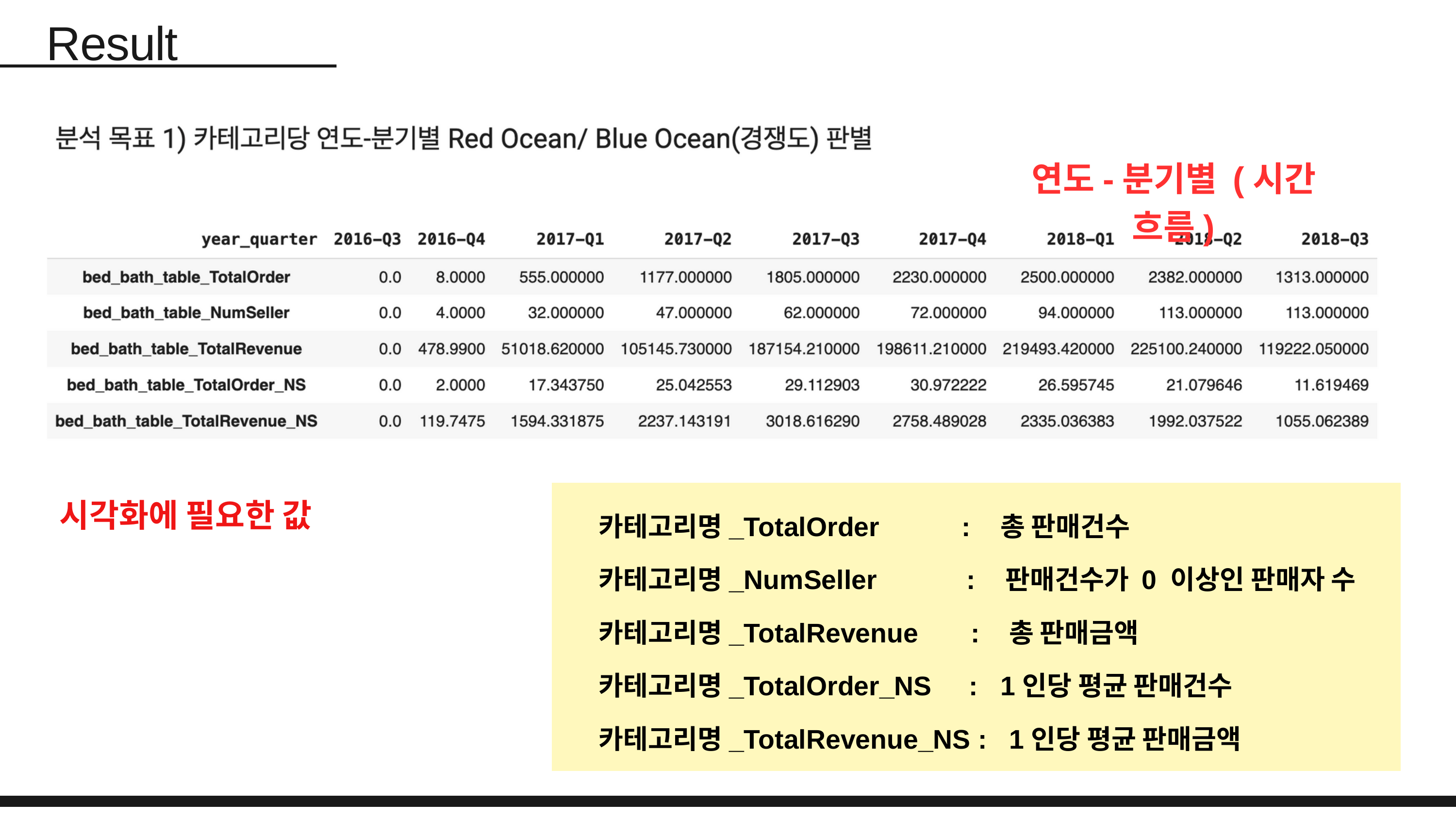

Result

연도-분기별 (시간 흐름)

시각화에 필요한 값
카테고리명_TotalOrder           :   총 판매건수
카테고리명_NumSeller            :   판매건수가 0 이상인 판매자 수
카테고리명_TotalRevenue       :   총 판매금액
카테고리명_TotalOrder_NS     :   1인당 평균 판매건수
카테고리명_TotalRevenue_NS :   1인당 평균 판매금액